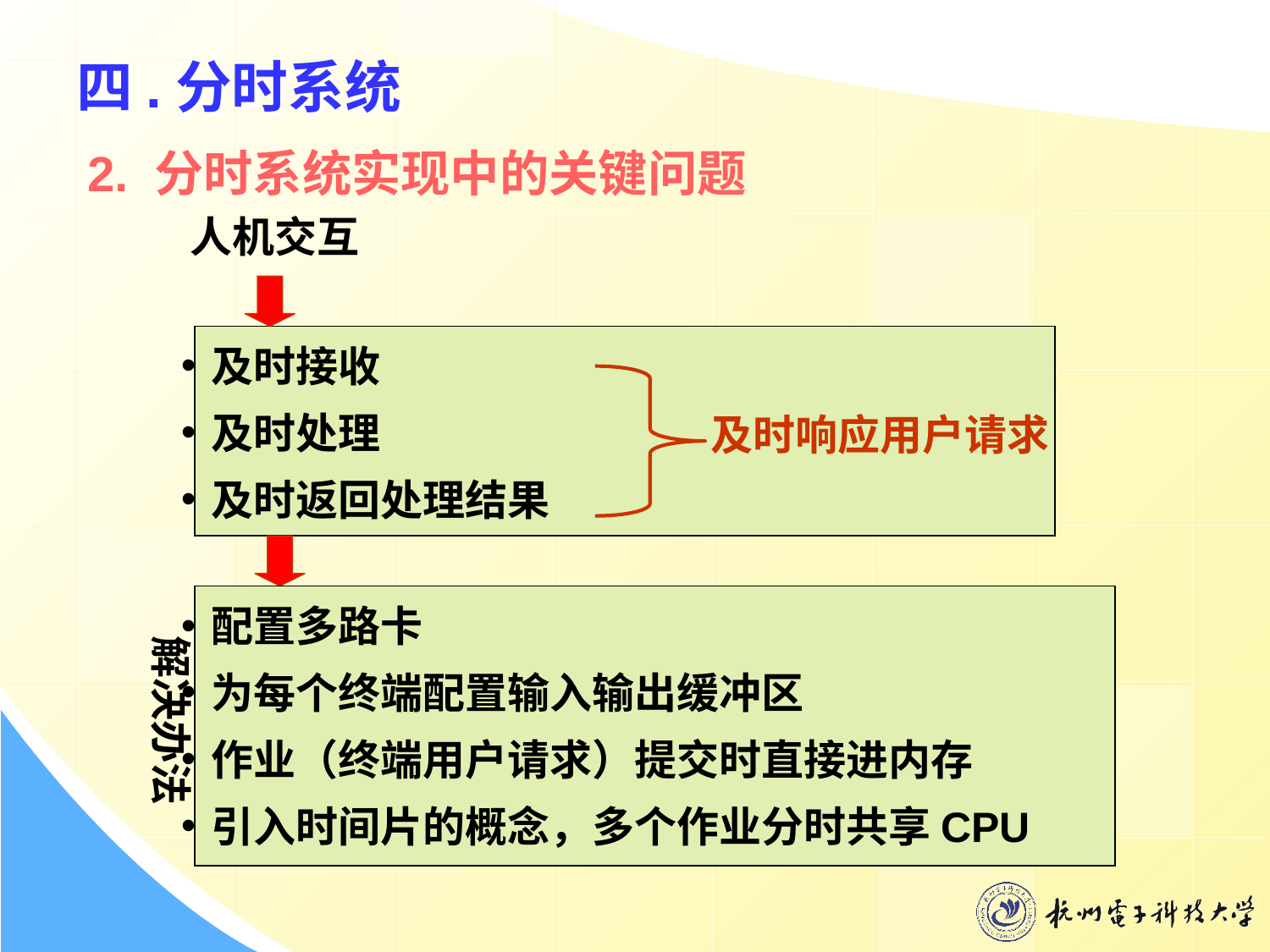

# 四.分时系统
2. 分时系统实现中的关键问题
   人机交互

及时接收
及时处理
及时返回处理结果

及时响应用户请求

解决办法
配置多路卡
为每个终端配置输入输出缓冲区
作业（终端用户请求）提交时直接进内存
引入时间片的概念，多个作业分时共享CPU